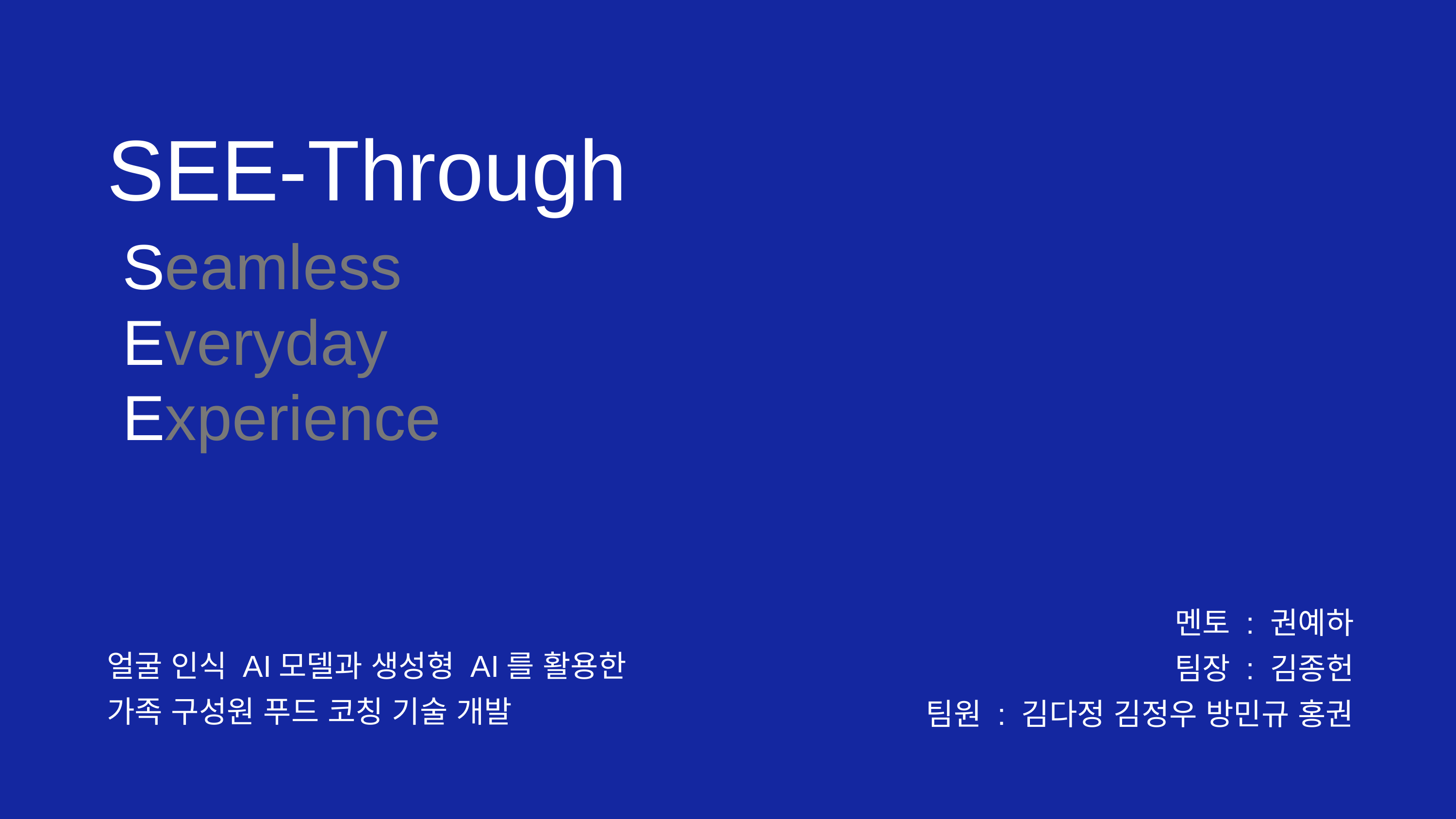

디자인
SEE-Through
Seamless
Everyday
Experience
얼굴 인식 AI모델과 생성형 AI를 활용한
가족 구성원 푸드 코칭 기술 개발
멘토 : 권예하
팀장 : 김종헌
팀원 : 김다정 김정우 방민규 홍권